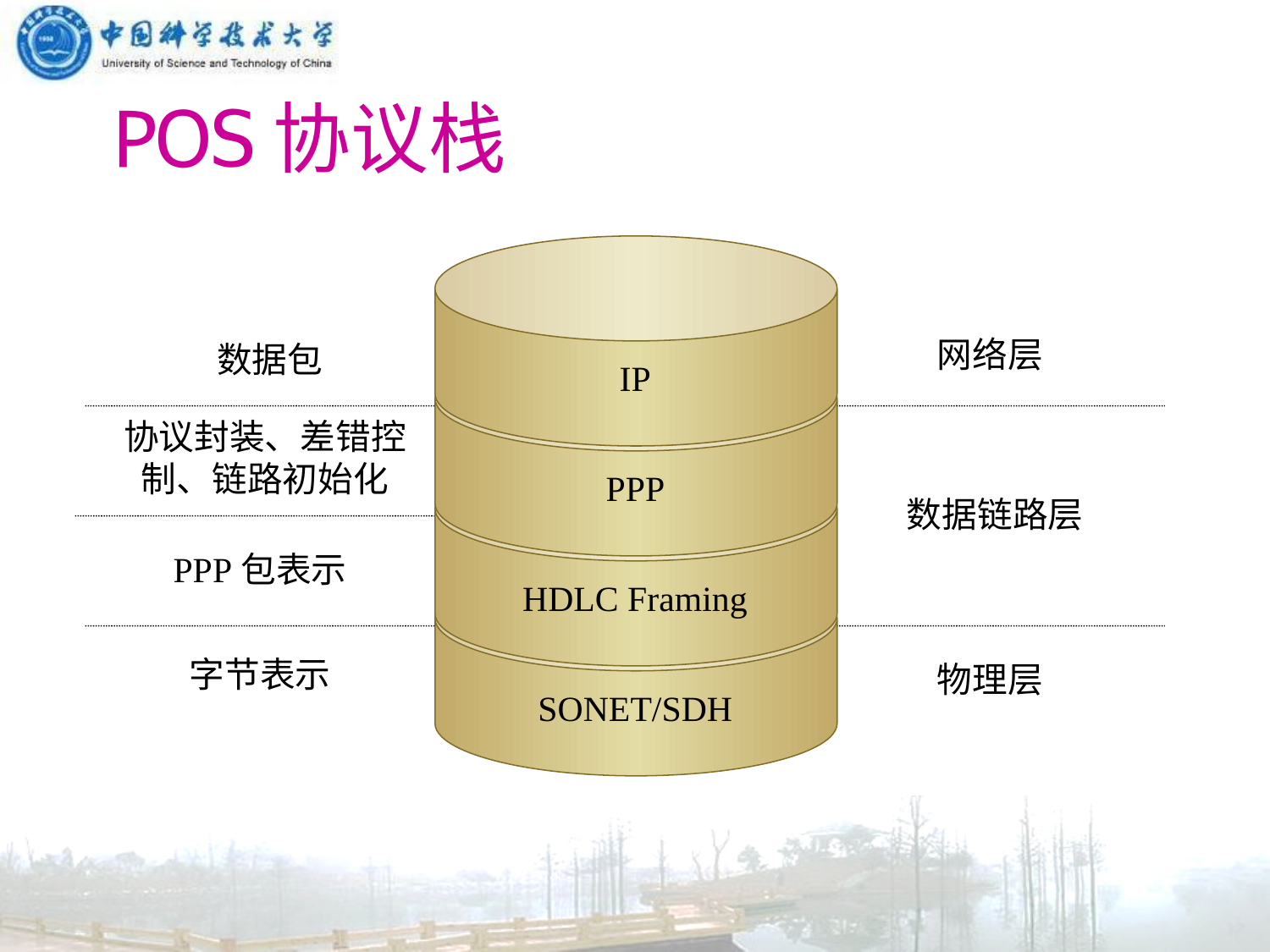

# POS协议栈

IP

PPP

HDLC Framing

SONET/SDH
网络层
数据包

协议封装、差错控制、链路初始化
数据链路层

PPP包表示

字节表示
物理层